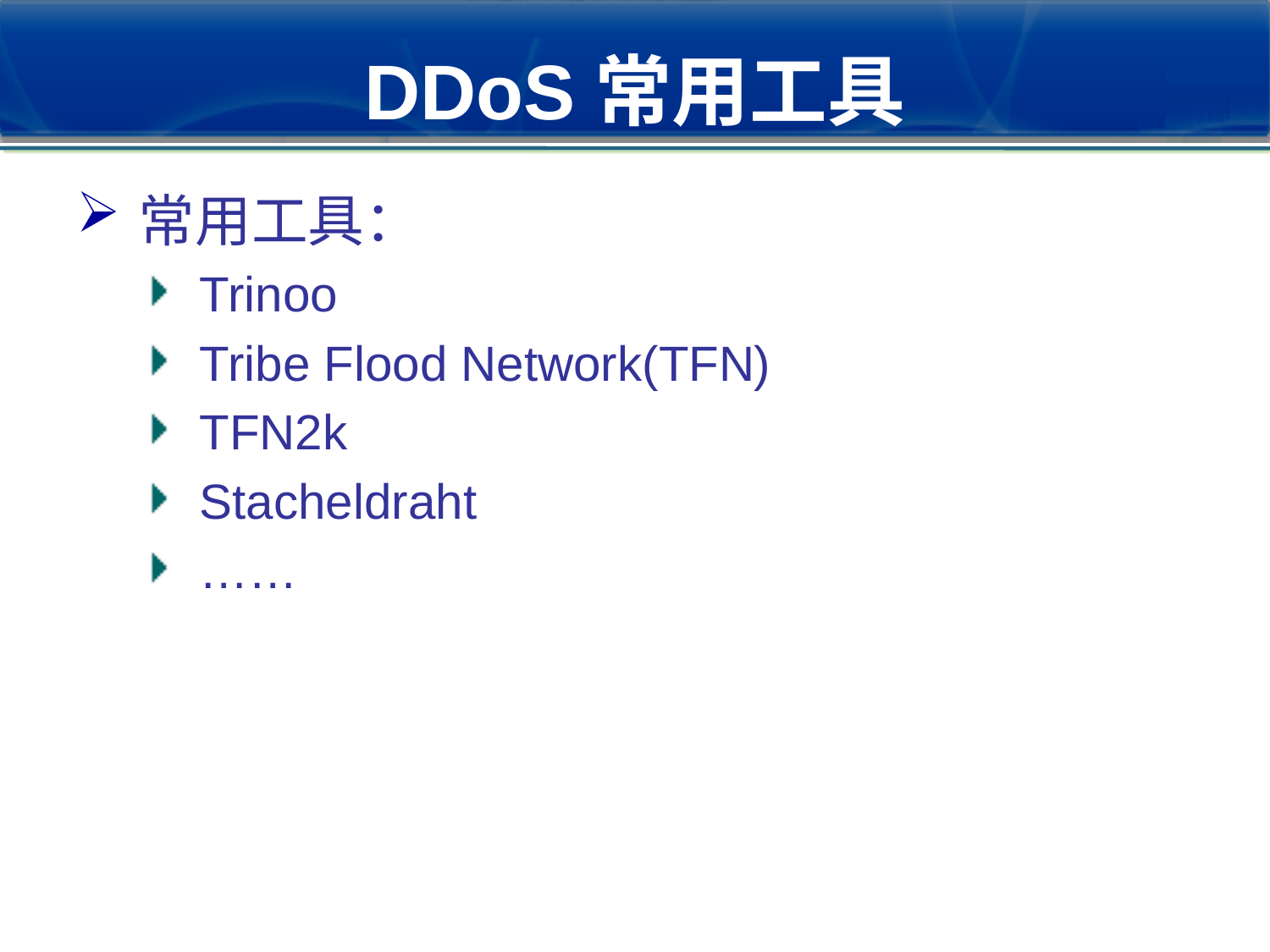

# DDoS常用工具
常用工具：
Trinoo
Tribe Flood Network(TFN)
TFN2k
Stacheldraht
……